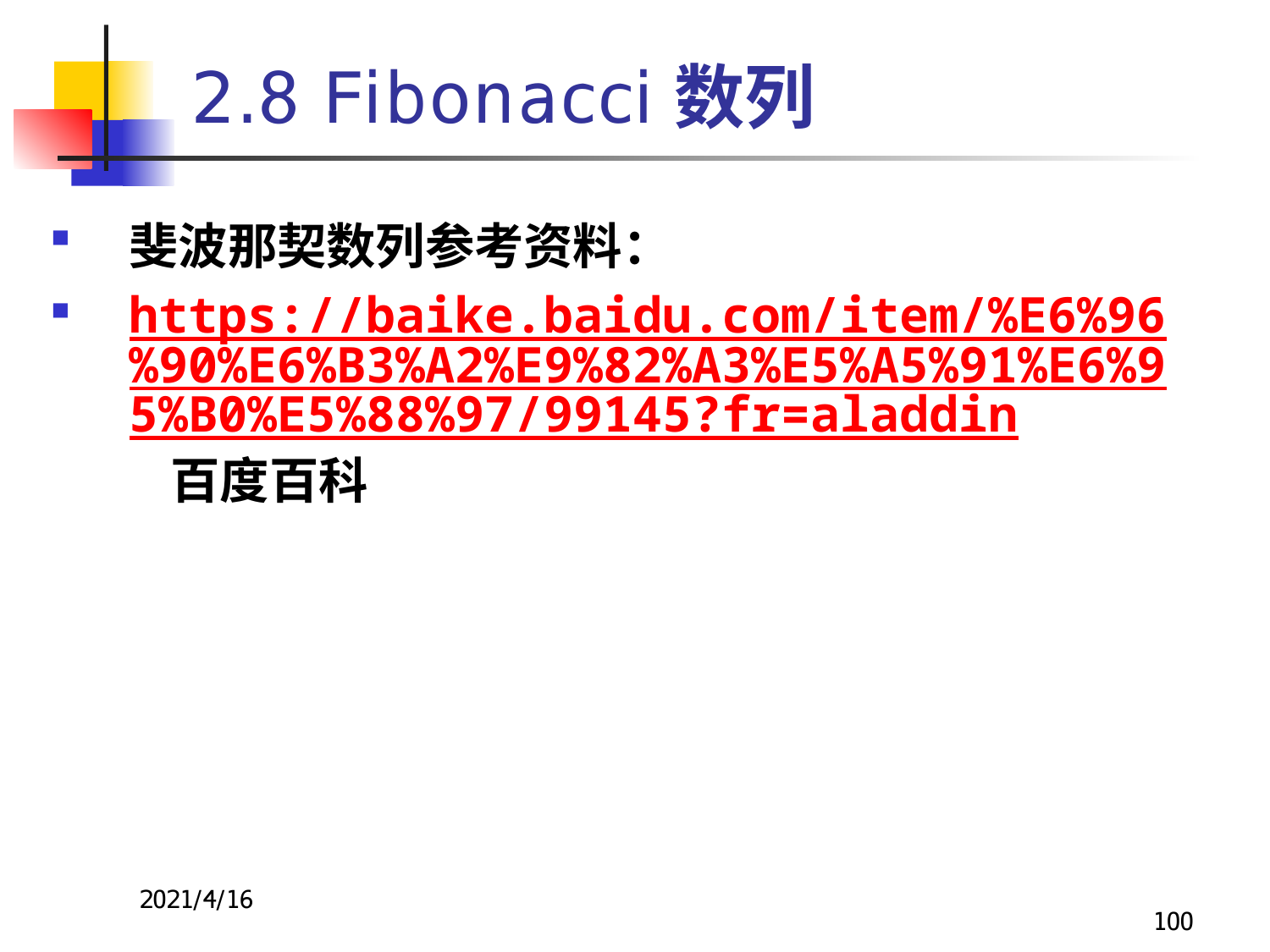

# 2.8 Fibonacci数列
斐波那契数列参考资料：
https://baike.baidu.com/item/%E6%96%90%E6%B3%A2%E9%82%A3%E5%A5%91%E6%95%B0%E5%88%97/99145?fr=aladdin 百度百科

2021/4/16
100